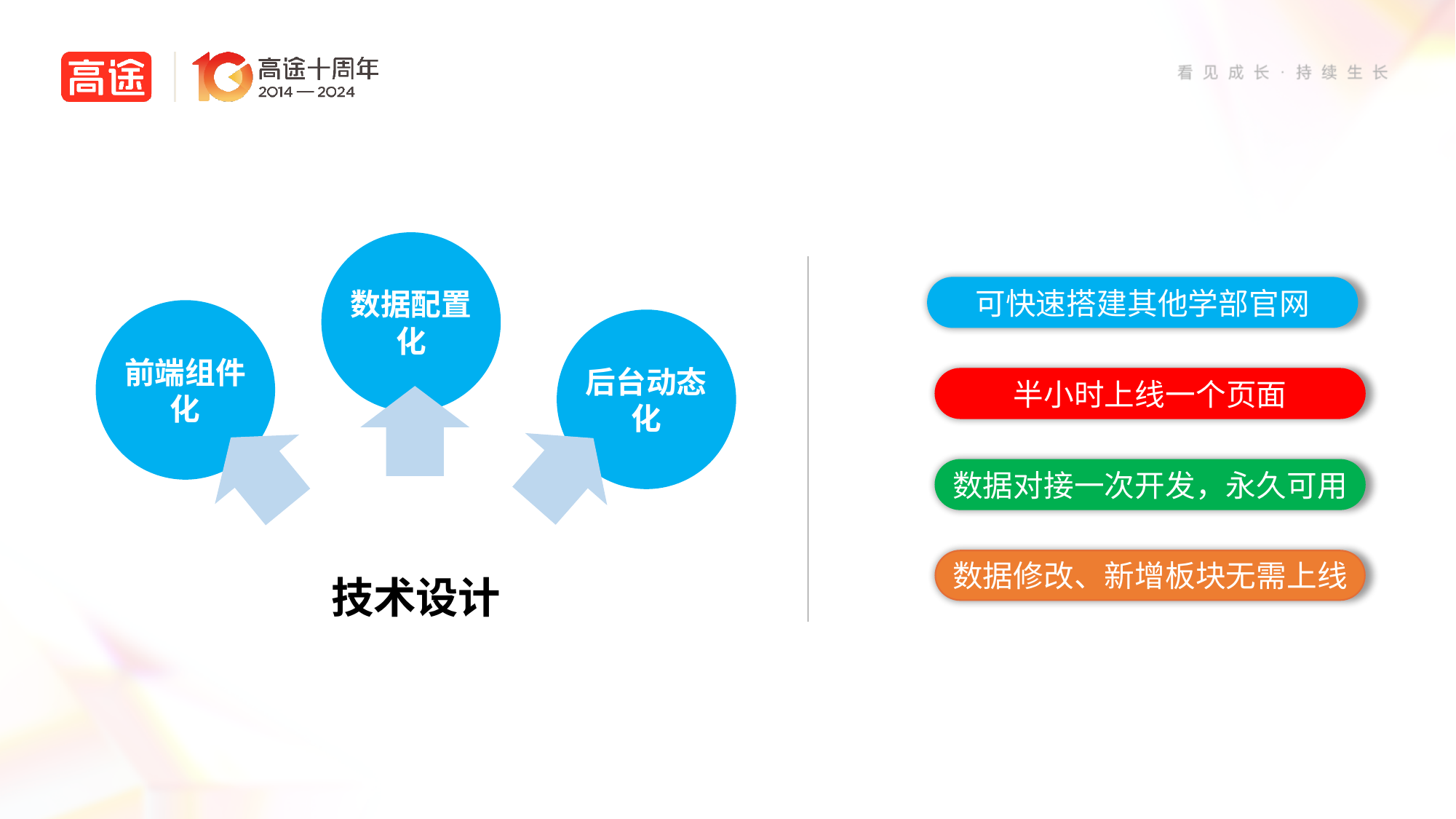

数据配置化
可快速搭建其他学部官网
前端组件化
后台动态化
半小时上线一个页面

数据对接一次开发，永久可用
技术设计

数据修改、新增板块无需上线